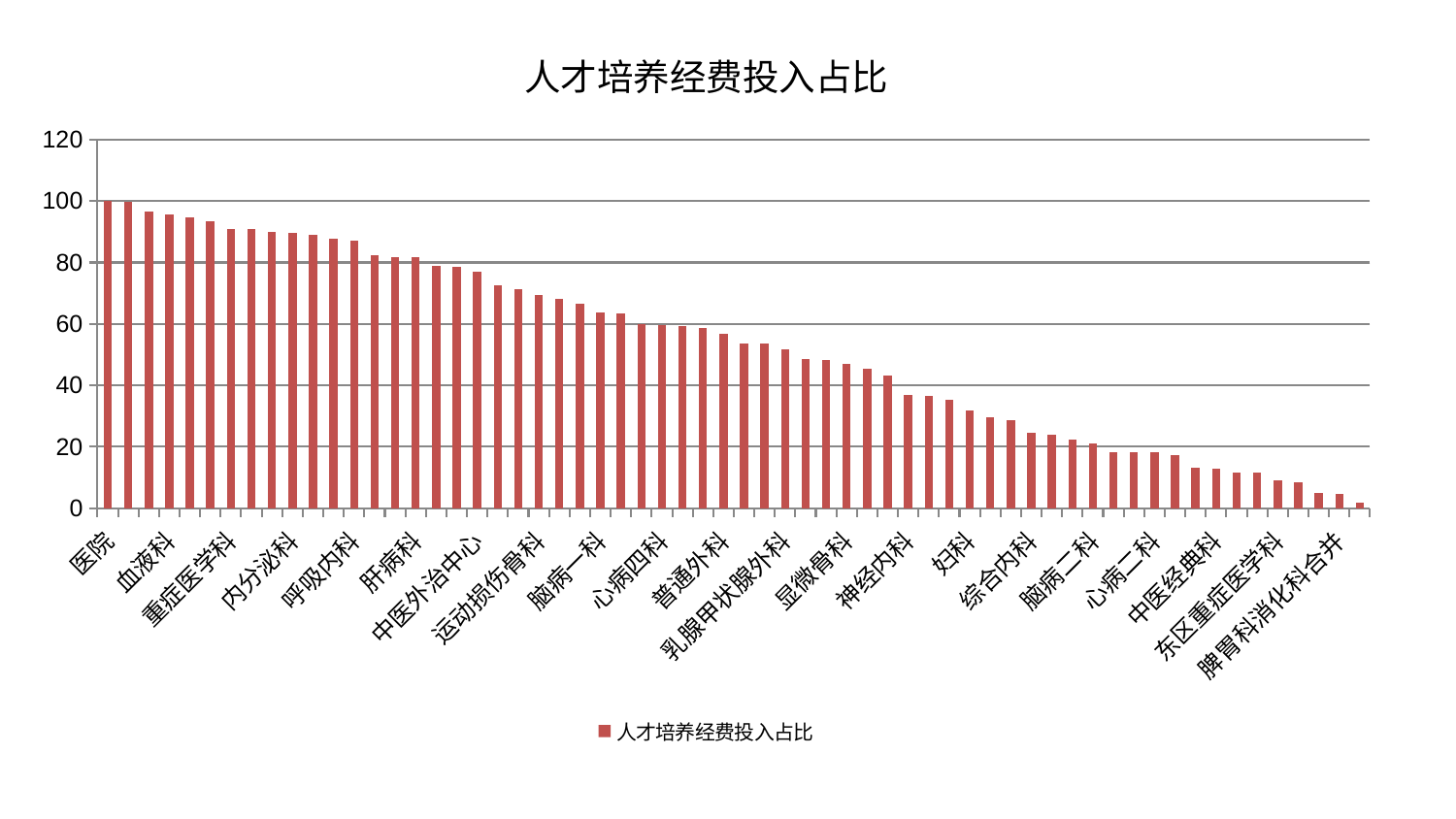

### Chart: 人才培养经费投入占比

| Category | 人才培养经费投入占比 |
|---|---|
| 医院 | 100.00000000000001 |
| 妇科妇二科合并 | 99.62559555193712 |
| 泌尿外科 | 96.71811101415184 |
| 血液科 | 95.51121147235634 |
| 肛肠科 | 94.63568109679014 |
| 神经外科 | 93.42899902013853 |
| 重症医学科 | 90.9801521404457 |
| 肝胆外科 | 90.82527557619858 |
| 心病三科 | 90.06429831851736 |
| 内分泌科 | 89.49160032852689 |
| 微创骨科 | 88.9626477985371 |
| 风湿病科 | 87.71500963901248 |
| 呼吸内科 | 87.11441911593083 |
| 周围血管科 | 82.35129273047959 |
| 男科 | 81.85164901621638 |
| 肝病科 | 81.79279054426132 |
| 耳鼻喉科 | 78.8919126360234 |
| 心病一科 | 78.60767170853934 |
| 中医外治中心 | 76.882958400964 |
| 产科 | 72.63043354128152 |
| 胸外科 | 71.41727087756281 |
| 运动损伤骨科 | 69.48681954339925 |
| 针灸科 | 68.26934558756864 |
| 皮肤科 | 66.47246827373986 |
| 脑病一科 | 63.71091140968457 |
| 身心医学科 | 63.42205345448718 |
| 肿瘤内科 | 59.87917846086604 |
| 心病四科 | 59.70065371348703 |
| 肾脏内科 | 59.26091917802582 |
| 消化内科 | 58.779672195348574 |
| 普通外科 | 56.81892041176858 |
| 关节骨科 | 53.77219763305211 |
| 儿科 | 53.666333439604635 |
| 乳腺甲状腺外科 | 51.868720704170926 |
| 美容皮肤科 | 48.638701521898504 |
| 小儿骨科 | 48.21447452371272 |
| 显微骨科 | 46.91221640531454 |
| 妇二科 | 45.42293932757558 |
| 脊柱骨科 | 43.32312294215134 |
| 神经内科 | 36.74021167643349 |
| 创伤骨科 | 36.44460828110003 |
| 脾胃病科 | 35.36294701746719 |
| 妇科 | 31.921586829651623 |
| 脑病三科 | 29.653971906049303 |
| 心血管内科 | 28.607653526803013 |
| 综合内科 | 24.68919558273124 |
| 骨科 | 23.948087159379423 |
| 推拿科 | 22.416258900967733 |
| 脑病二科 | 21.112709790329184 |
| 西区重症医学科 | 18.284188629145603 |
| 眼科 | 18.25824034584451 |
| 心病二科 | 18.156630909846672 |
| 口腔科 | 17.33484445824458 |
| 康复科 | 13.32692299580174 |
| 中医经典科 | 12.975473367826213 |
| 治未病中心 | 11.75287498575494 |
| 小儿推拿科 | 11.646365204115488 |
| 东区重症医学科 | 9.009748680784375 |
| 肾病科 | 8.479190461246645 |
| 老年医学科 | 4.9448820371919515 |
| 脾胃科消化科合并 | 4.802622859609685 |
| 东区肾病科 | 1.7240936546967418 |
224